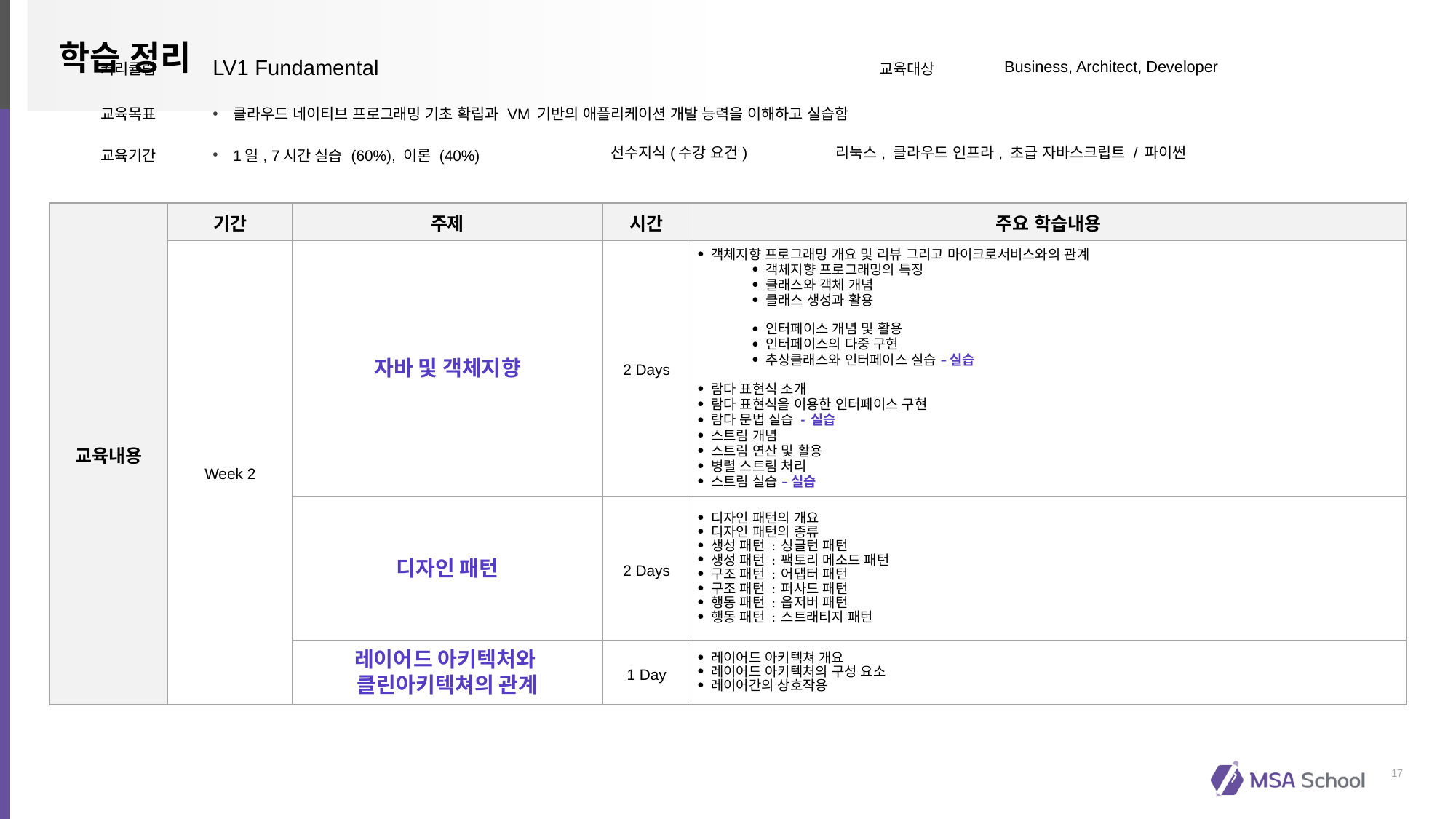

| 커리큘럼 | LV1 Fundamental |  | 교육대상 | Business, Architect, Developer |
| --- | --- | --- | --- | --- |
| 교육목표 | 클라우드 네이티브 프로그래밍 기초 확립과 VM 기반의 애플리케이션 개발 능력을 이해하고 실습함 |  |  |  |
| 교육기간 | 1일, 7시간 실습 (60%), 이론 (40%) | 선수지식(수강 요건) | 리눅스, 클라우드 인프라, 초급 자바스크립트 / 파이썬 |  |
| 교육내용 | 기간 | 주제 | 시간 | 주요 학습내용 |
| --- | --- | --- | --- | --- |
|  | Week 2 | 자바 및 객체지향 | 2 Days | 객체지향 프로그래밍 개요 및 리뷰 그리고 마이크로서비스와의 관계 객체지향 프로그래밍의 특징 클래스와 객체 개념 클래스 생성과 활용 인터페이스 개념 및 활용 인터페이스의 다중 구현 추상클래스와 인터페이스 실습 – 실습 람다 표현식 소개 람다 표현식을 이용한 인터페이스 구현 람다 문법 실습 - 실습 스트림 개념 스트림 연산 및 활용 병렬 스트림 처리 스트림 실습 – 실습 |
|  |  | 디자인 패턴 | 2 Days | 디자인 패턴의 개요 디자인 패턴의 종류 생성 패턴 : 싱글턴 패턴 생성 패턴 : 팩토리 메소드 패턴 구조 패턴 : 어댑터 패턴 구조 패턴 : 퍼사드 패턴 행동 패턴 : 옵저버 패턴 행동 패턴 : 스트래티지 패턴 |
|  |  | 레이어드 아키텍처와 클린아키텍쳐의 관계 | 1 Day | 레이어드 아키텍쳐 개요 레이어드 아키텍처의 구성 요소 레이어간의 상호작용 |